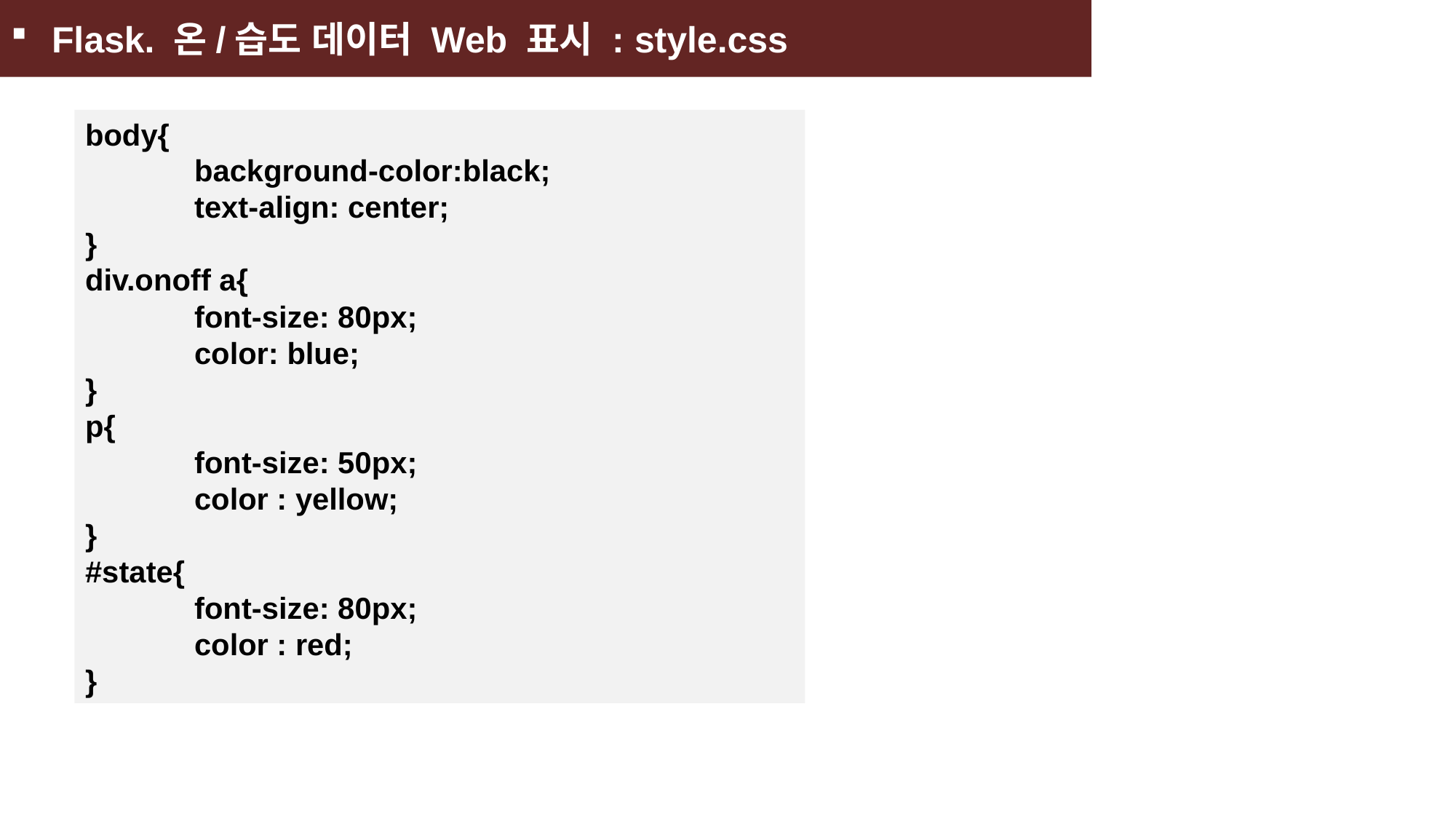

Flask. 온/습도 데이터 Web 표시 : style.css

body{
	background-color:black;
	text-align: center;
}
div.onoff a{
	font-size: 80px;
	color: blue;
}
p{
	font-size: 50px;
	color : yellow;
}
#state{
	font-size: 80px;
	color : red;
}